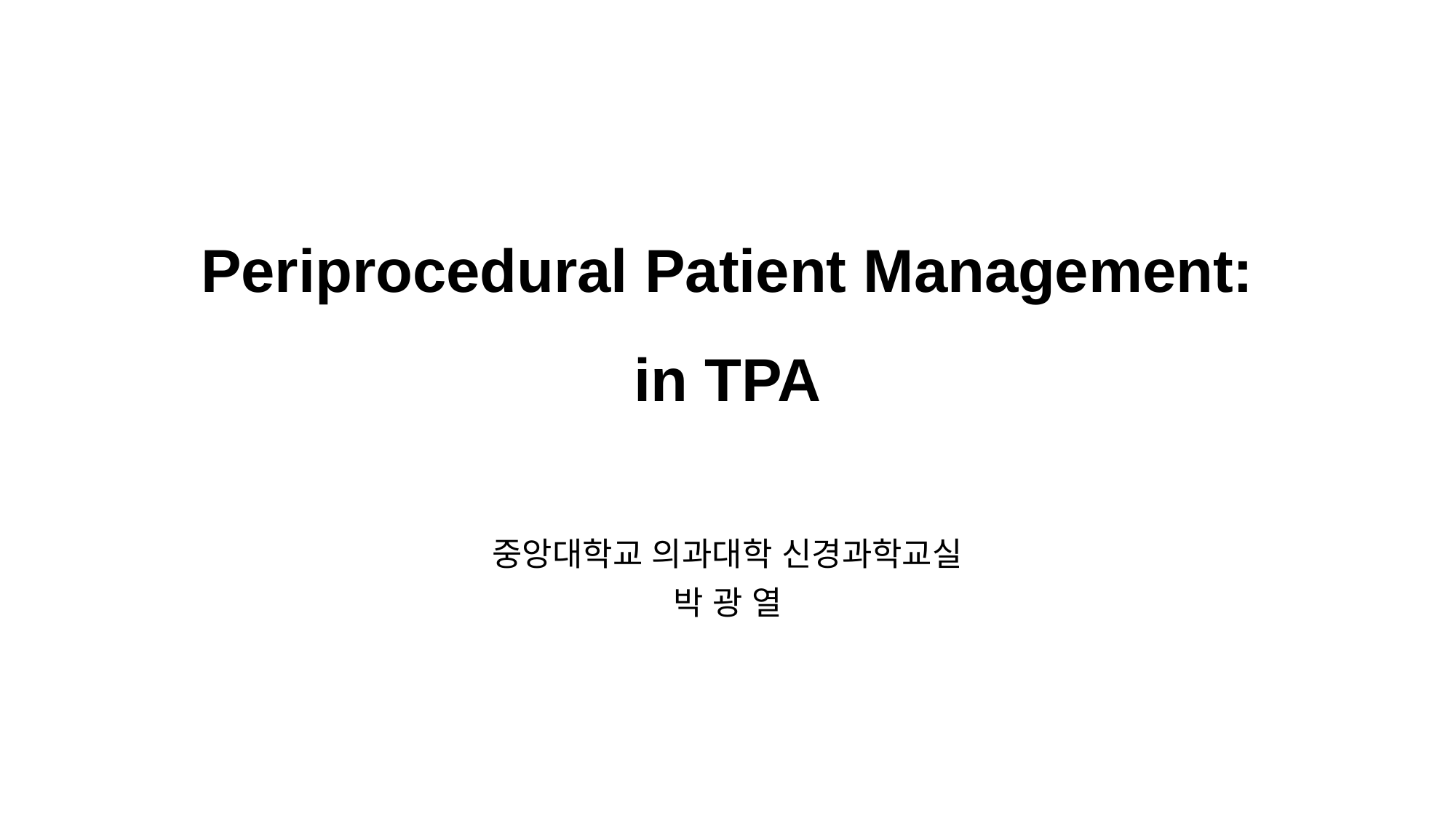

# Periprocedural Patient Management: in TPA

중앙대학교 의과대학 신경과학교실
박 광 열